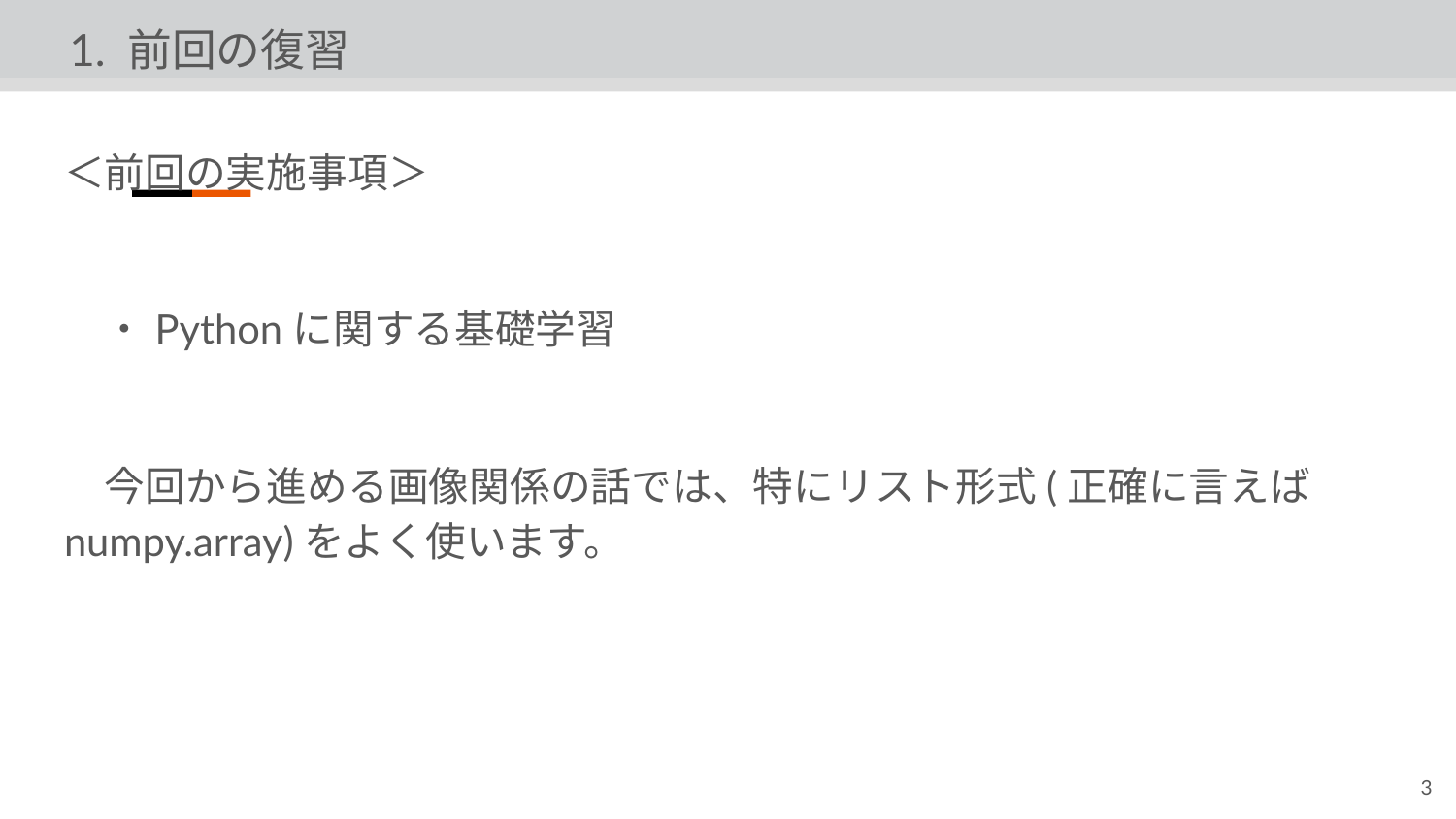

1. 前回の復習
＜前回の実施事項＞

　・Pythonに関する基礎学習

　今回から進める画像関係の話では、特にリスト形式(正確に言えばnumpy.array)をよく使います。
3